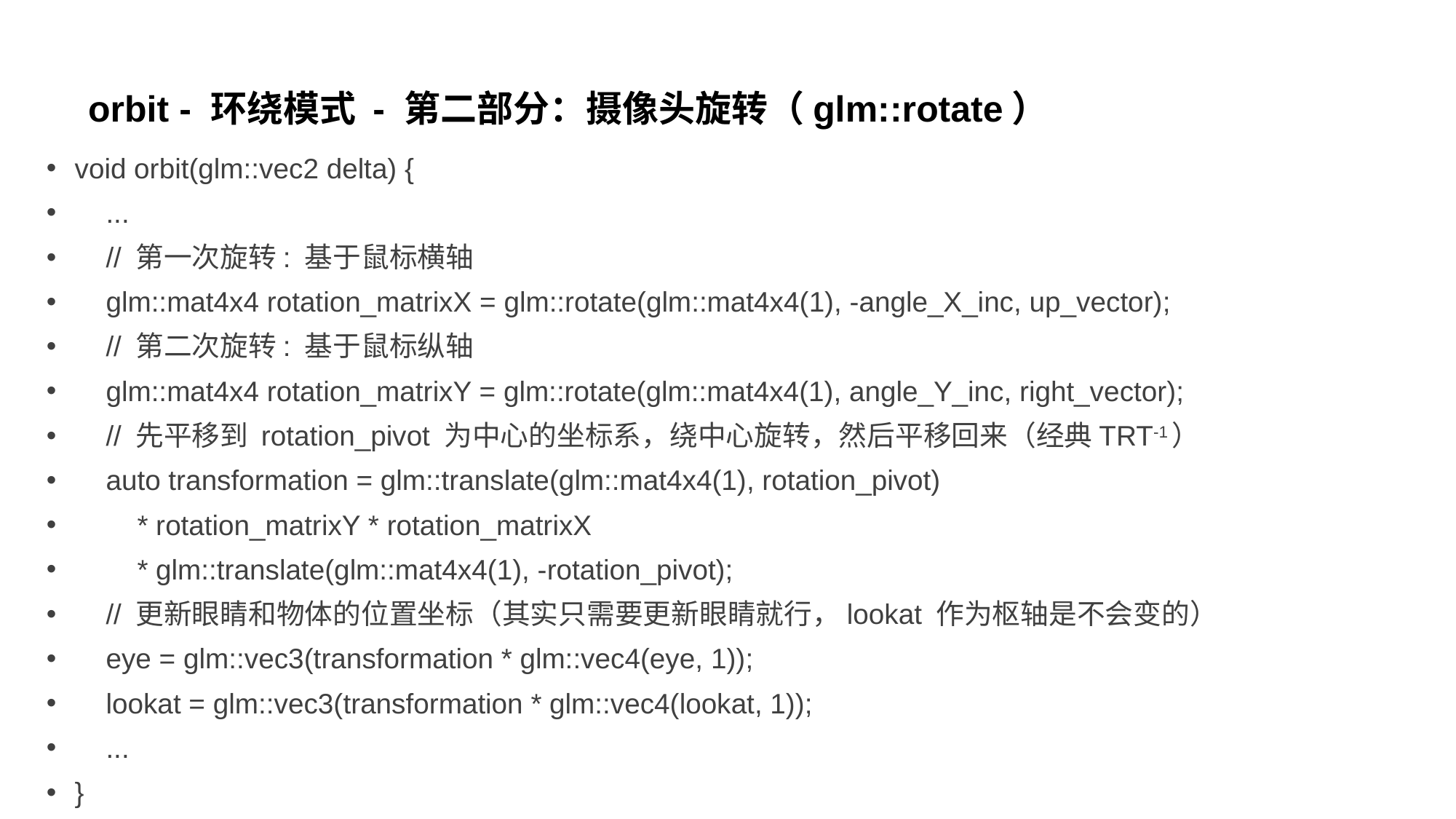

# orbit - 环绕模式 - 第二部分：摄像头旋转（glm::rotate）
void orbit(glm::vec2 delta) {
    ...
    // 第一次旋转: 基于鼠标横轴
    glm::mat4x4 rotation_matrixX = glm::rotate(glm::mat4x4(1), -angle_X_inc, up_vector);
    // 第二次旋转: 基于鼠标纵轴
    glm::mat4x4 rotation_matrixY = glm::rotate(glm::mat4x4(1), angle_Y_inc, right_vector);
    // 先平移到 rotation_pivot 为中心的坐标系，绕中心旋转，然后平移回来（经典TRT-1）
    auto transformation = glm::translate(glm::mat4x4(1), rotation_pivot)
        * rotation_matrixY * rotation_matrixX
        * glm::translate(glm::mat4x4(1), -rotation_pivot);
    // 更新眼睛和物体的位置坐标（其实只需要更新眼睛就行，lookat 作为枢轴是不会变的）
    eye = glm::vec3(transformation * glm::vec4(eye, 1));
    lookat = glm::vec3(transformation * glm::vec4(lookat, 1));
    ...
}